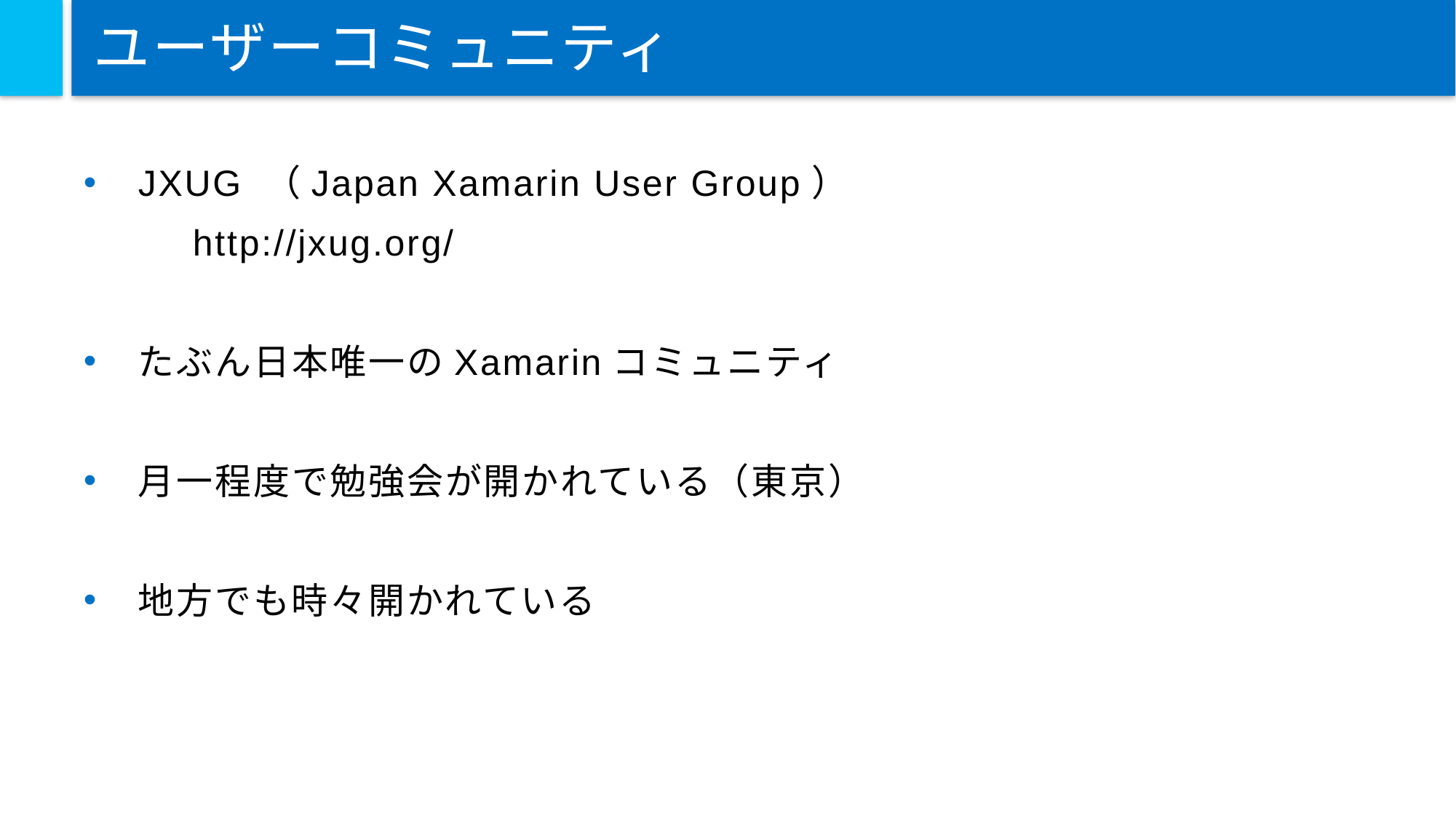

# ユーザーコミュニティ
JXUG （Japan Xamarin User Group）
	http://jxug.org/

たぶん日本唯一のXamarinコミュニティ

月一程度で勉強会が開かれている（東京）

地方でも時々開かれている